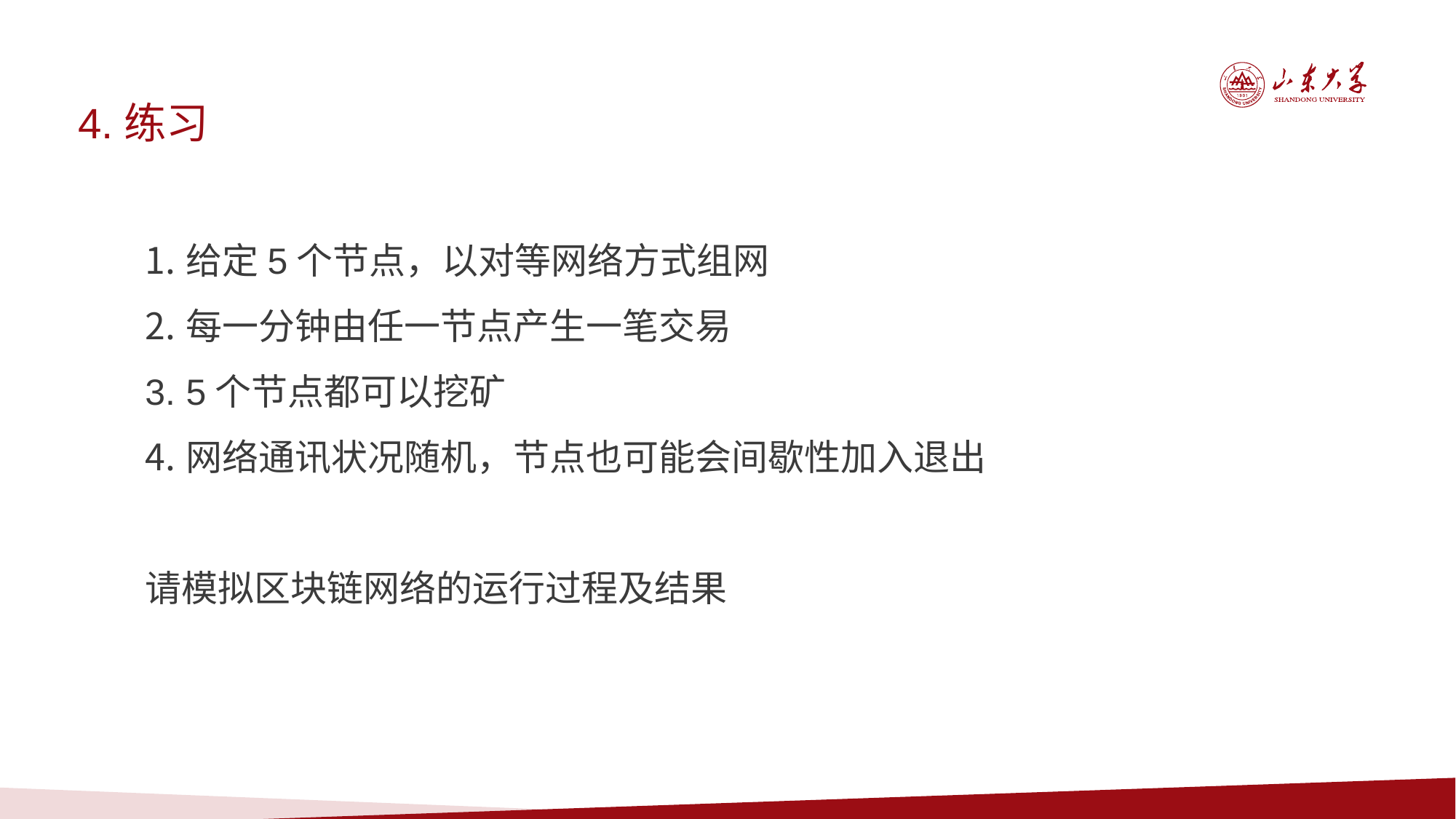

4.练习
给定5个节点，以对等网络方式组网
每一分钟由任一节点产生一笔交易
5个节点都可以挖矿
网络通讯状况随机，节点也可能会间歇性加入退出

请模拟区块链网络的运行过程及结果